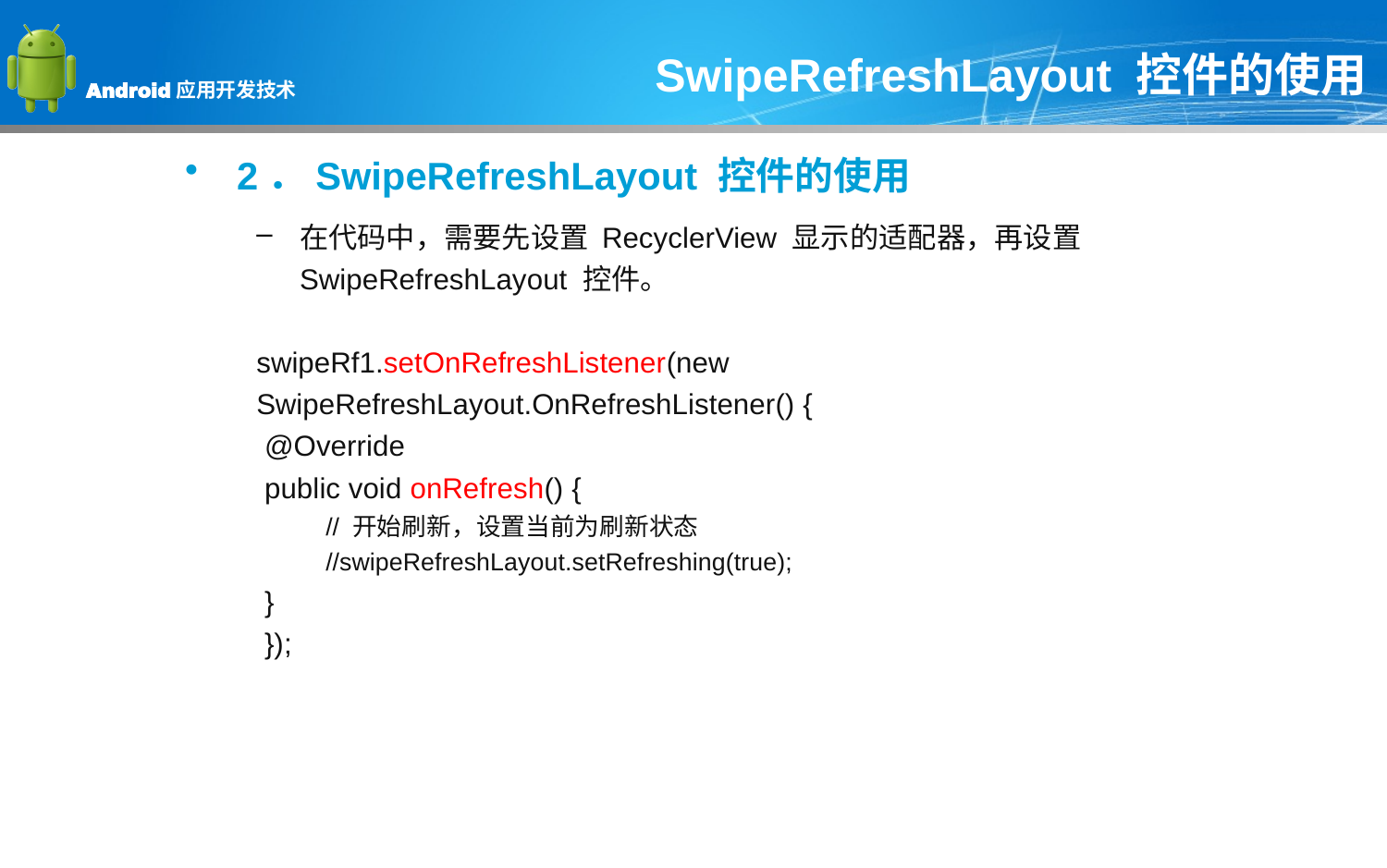

SwipeRefreshLayout 控件的使用
2．SwipeRefreshLayout 控件的使用
在代码中，需要先设置 RecyclerView 显示的适配器，再设置 SwipeRefreshLayout 控件。

swipeRf1.setOnRefreshListener(new             SwipeRefreshLayout.OnRefreshListener() {
 @Override
 public void onRefresh() {
// 开始刷新，设置当前为刷新状态
//swipeRefreshLayout.setRefreshing(true);
 }
 });